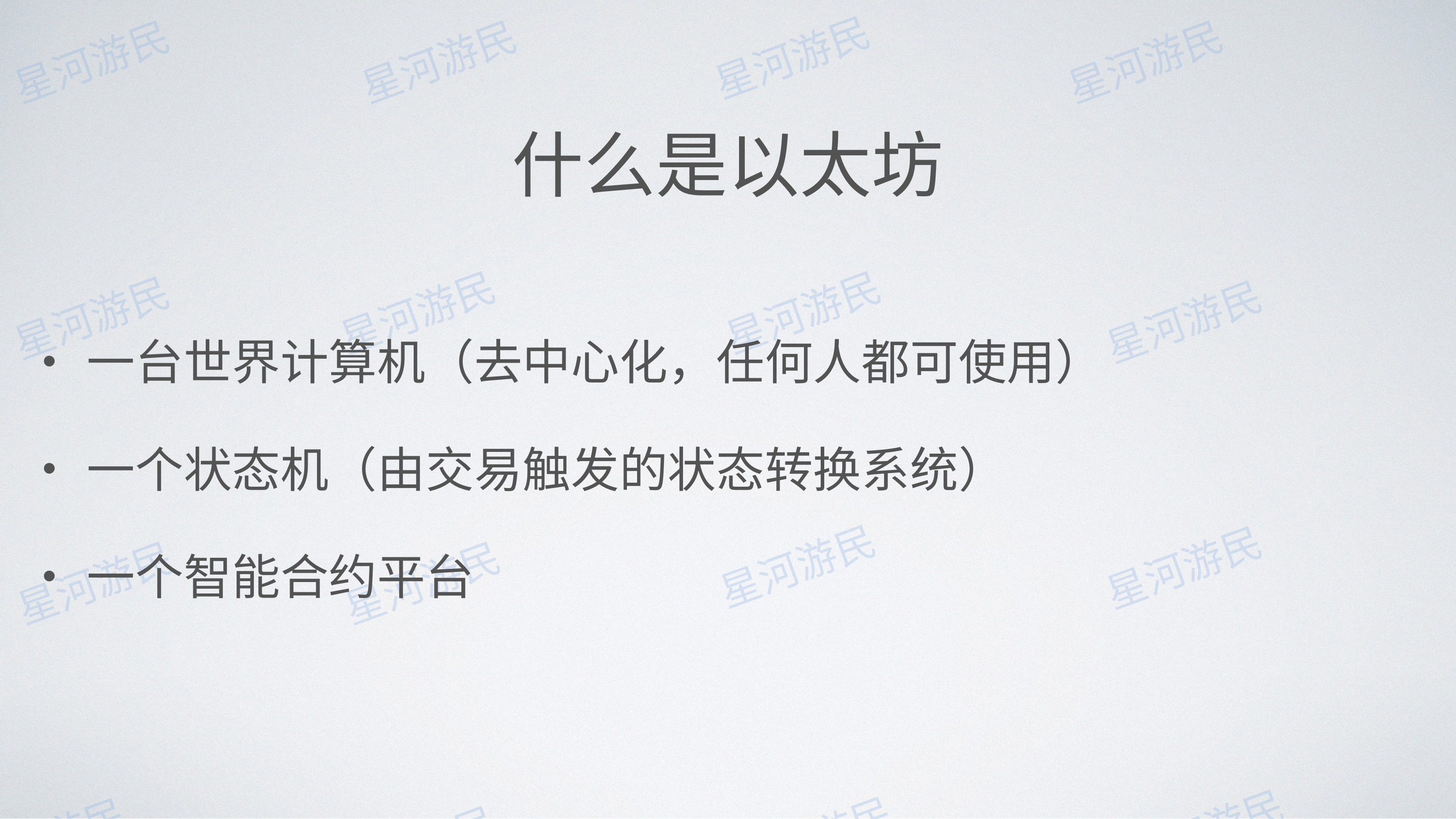

# 什么是以太坊
⼀台世界计算机（去中⼼化，任何⼈都可使⽤）

⼀个状态机（由交易触发的状态转换系统）

⼀个智能合约平台